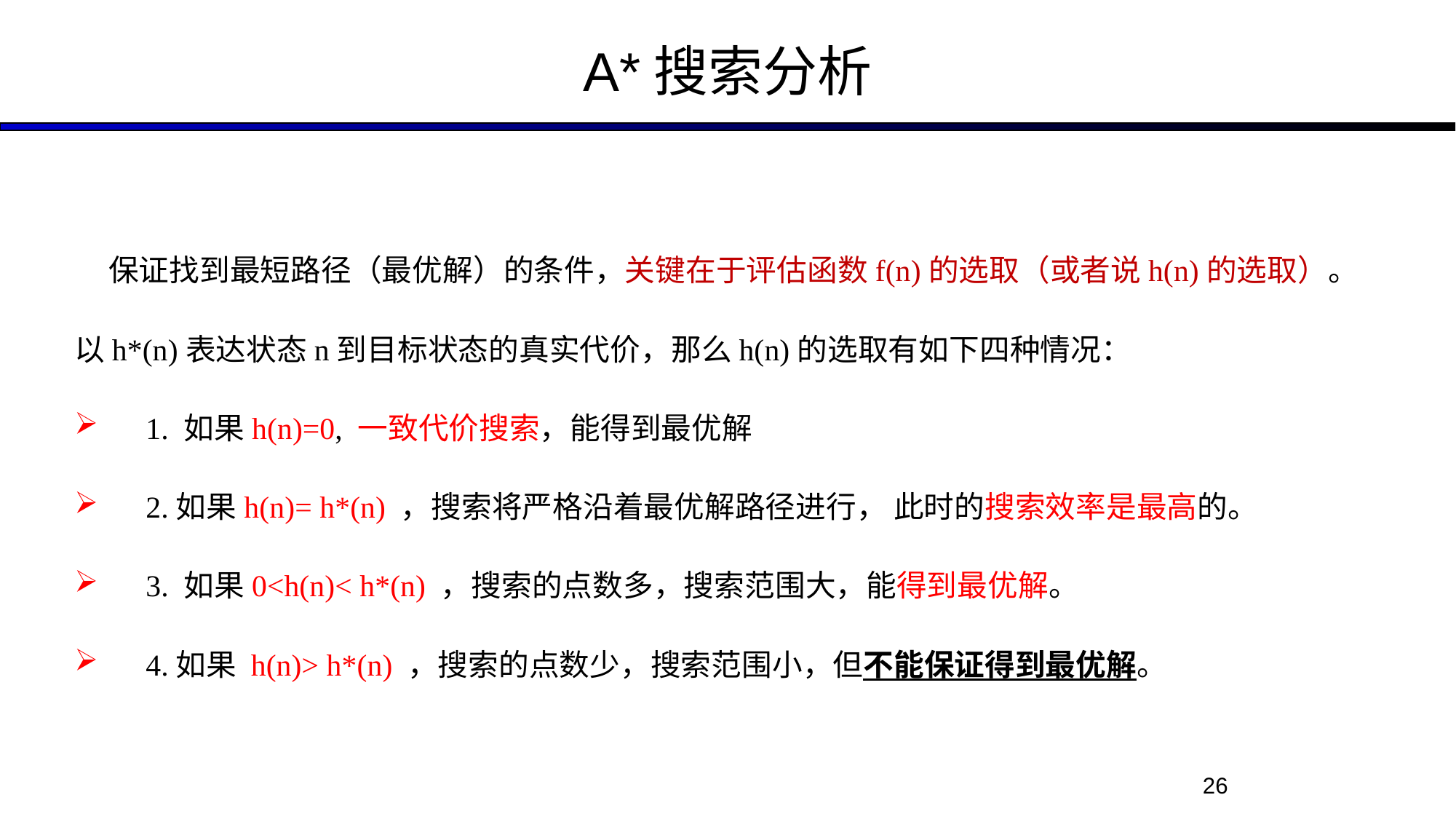

A*搜索分析
    保证找到最短路径（最优解）的条件，关键在于评估函数f(n)的选取（或者说h(n)的选取）。
以h*(n)表达状态n到目标状态的真实代价，那么h(n)的选取有如下四种情况：
    1. 如果h(n)=0, 一致代价搜索，能得到最优解
    2.如果h(n)= h*(n) ，搜索将严格沿着最优解路径进行， 此时的搜索效率是最高的。
    3. 如果0<h(n)< h*(n) ，搜索的点数多，搜索范围大，能得到最优解。
    4.如果 h(n)> h*(n) ，搜索的点数少，搜索范围小，但不能保证得到最优解。

26